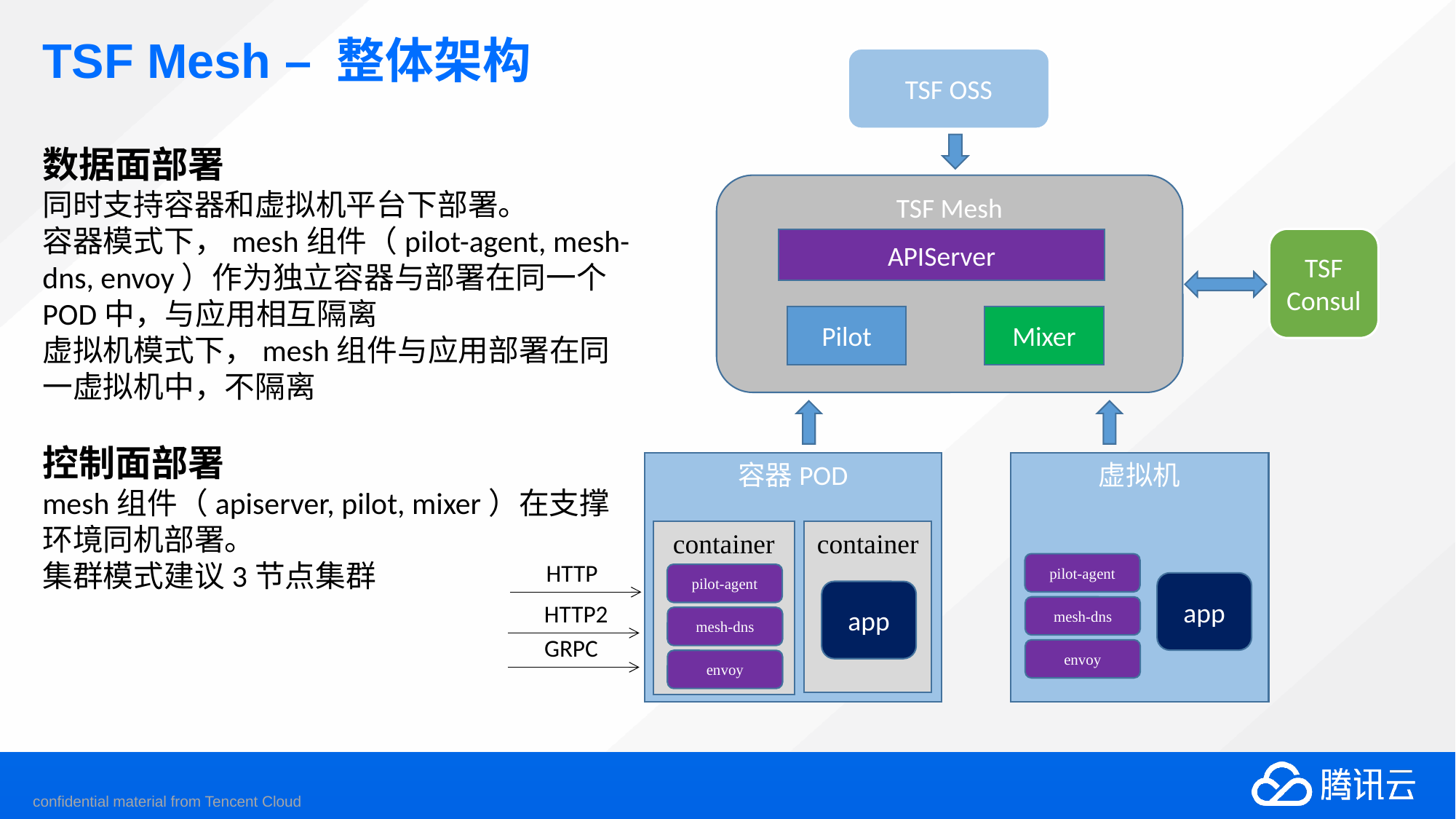

# TSF Mesh – 整体架构
TSF OSS
数据面部署
同时支持容器和虚拟机平台下部署。
容器模式下，mesh组件（pilot-agent, mesh-dns, envoy）作为独立容器与部署在同一个POD中，与应用相互隔离
虚拟机模式下，mesh组件与应用部署在同一虚拟机中，不隔离

控制面部署
mesh组件（apiserver, pilot, mixer）在支撑环境同机部署。
集群模式建议3节点集群

TSF Mesh
APIServer
Pilot
Mixer
TSF Consul

容器POD
container
container
pilot-agent
app
mesh-dns
envoy
虚拟机
app
pilot-agent
mesh-dns
envoy
HTTP
HTTP2
GRPC